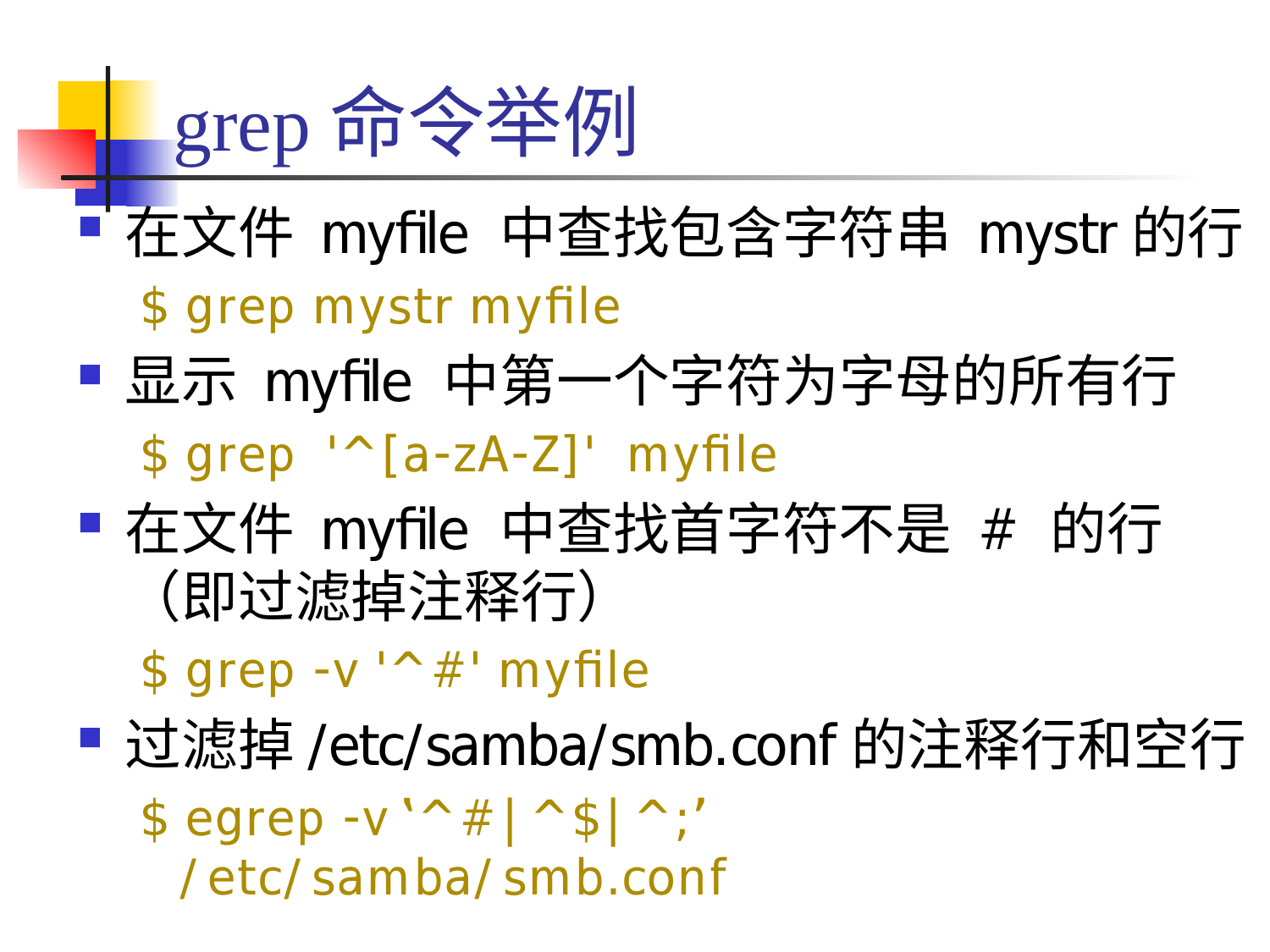

# grep命令举例
在文件 myfile 中查找包含字符串 mystr的行
$ grep mystr myfile
显示 myfile 中第一个字符为字母的所有行
$ grep  '^[a-zA-Z]'  myfile
在文件 myfile 中查找首字符不是 # 的行（即过滤掉注释行）
$ grep -v '^#' myfile
过滤掉/etc/samba/smb.conf的注释行和空行
$ egrep -v ‘^#|^$|^;’ /etc/samba/smb.conf